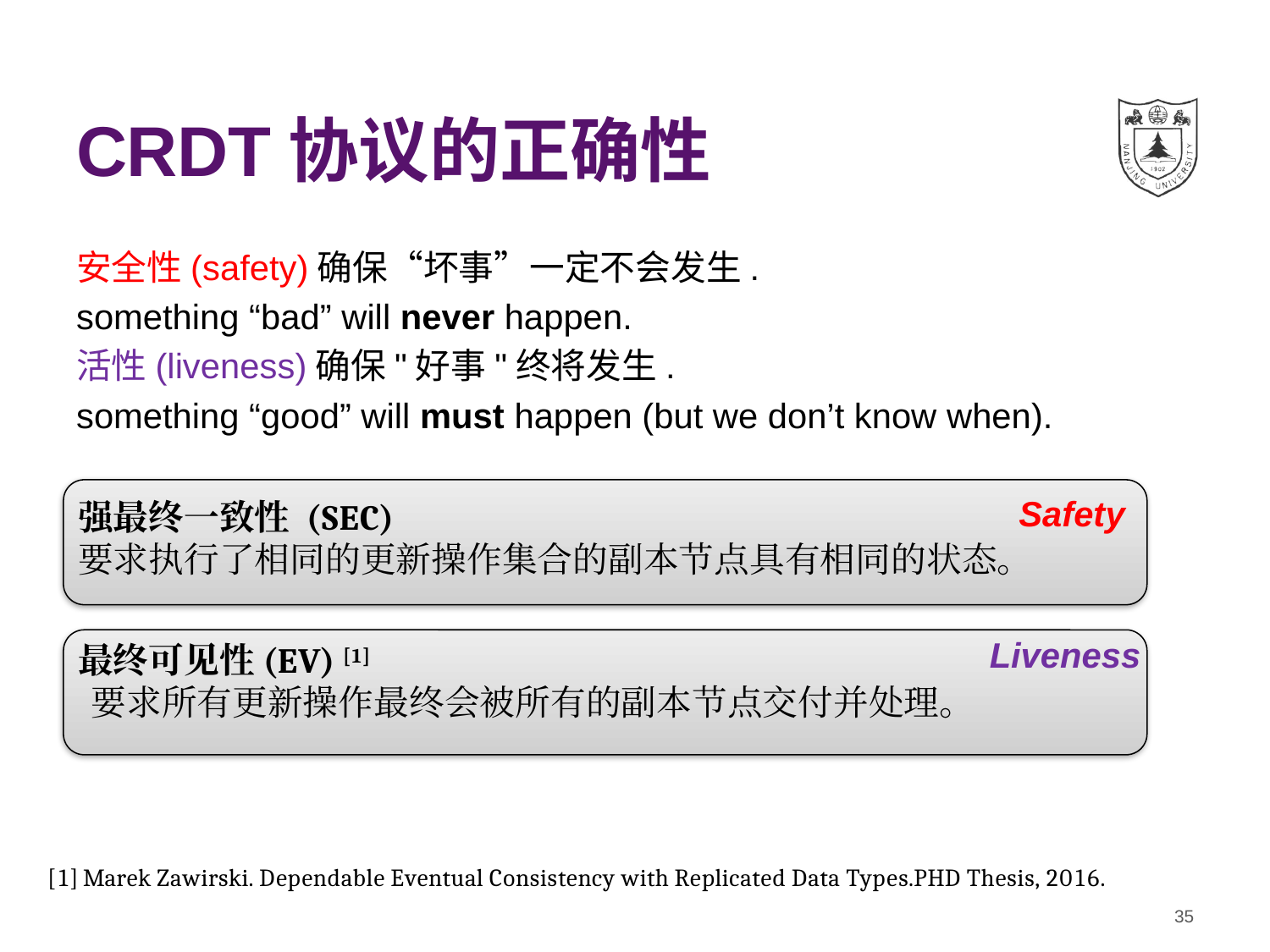

# CRDT协议的正确性
安全性(safety)确保“坏事”一定不会发生.
something “bad” will never happen.
活性(liveness)确保"好事"终将发生.
something “good” will must happen (but we don’t know when).

强最终一致性 (SEC)
要求执行了相同的更新操作集合的副本节点具有相同的状态。
Safety
Liveness

最终可见性(EV) [1]
 要求所有更新操作最终会被所有的副本节点交付并处理。
[1] Marek Zawirski. Dependable Eventual Consistency with Replicated Data Types.PHD Thesis, 2016.

35